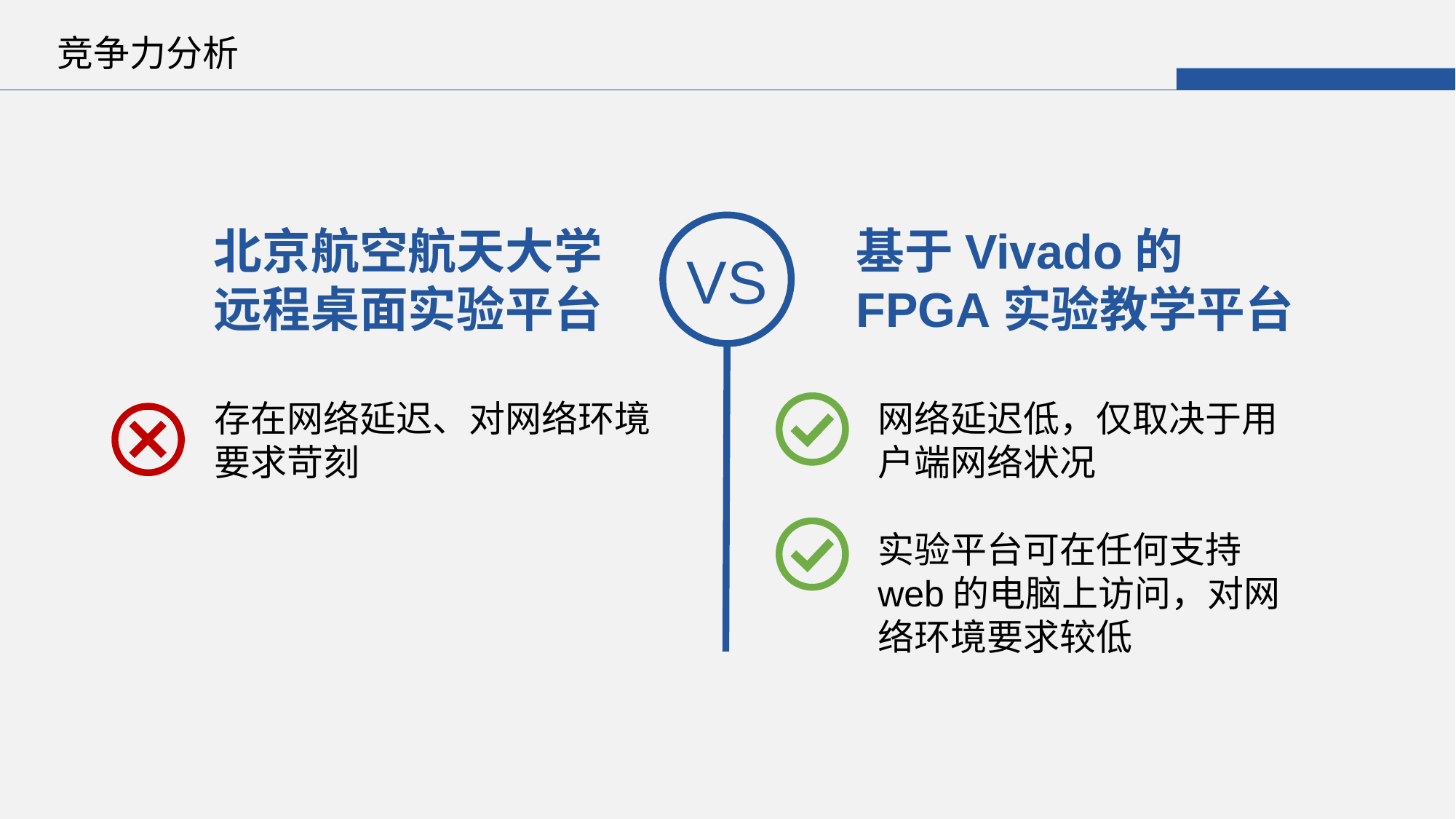

竞争力分析
北京航空航天大学
远程桌面实验平台
基于Vivado的FPGA实验教学平台

VS
存在网络延迟、对网络环境要求苛刻

网络延迟低，仅取决于用户端网络状况

实验平台可在任何支持web的电脑上访问，对网络环境要求较低